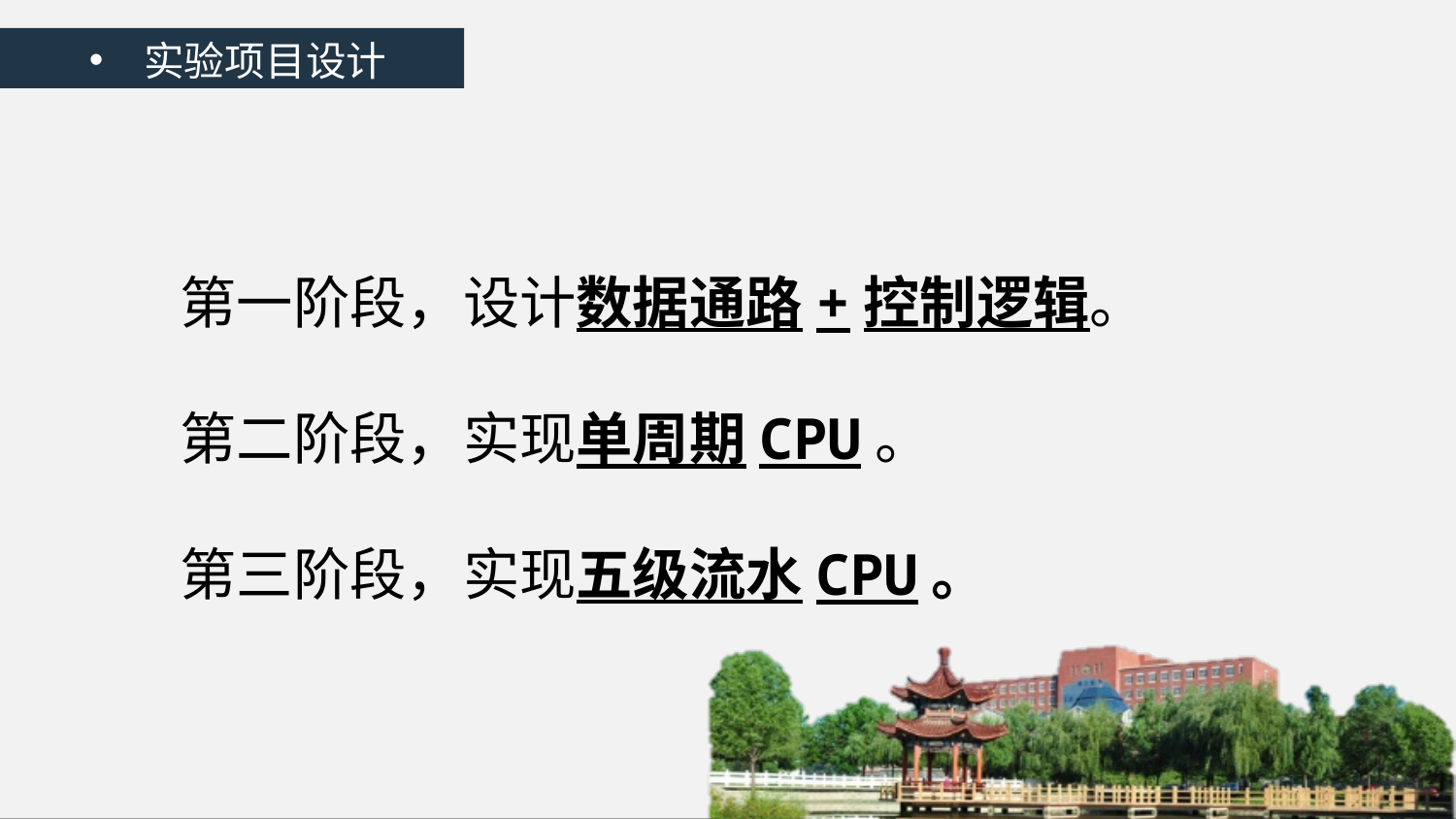

实验项目设计
第一阶段，设计数据通路+控制逻辑。

第二阶段，实现单周期CPU。

第三阶段，实现五级流水CPU。